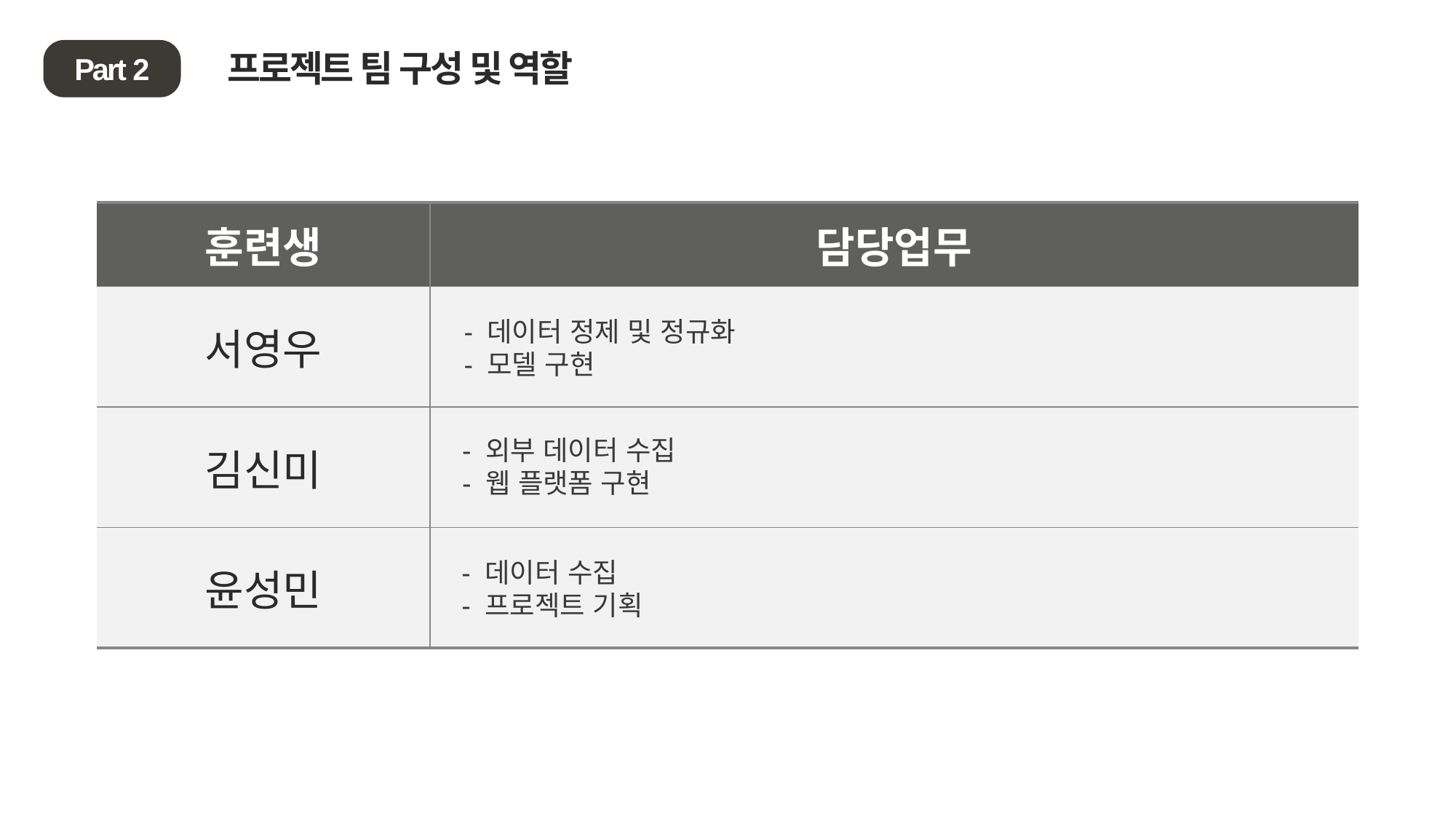

프로젝트 팀 구성 및 역할
Part 2
| 훈련생 | 담당업무 |
| --- | --- |
| 서영우 |  |
| 김신미 |  |
| 윤성민 |  |
- 데이터 정제 및 정규화
- 모델 구현
- 외부 데이터 수집
- 웹 플랫폼 구현
- 데이터 수집
- 프로젝트 기획